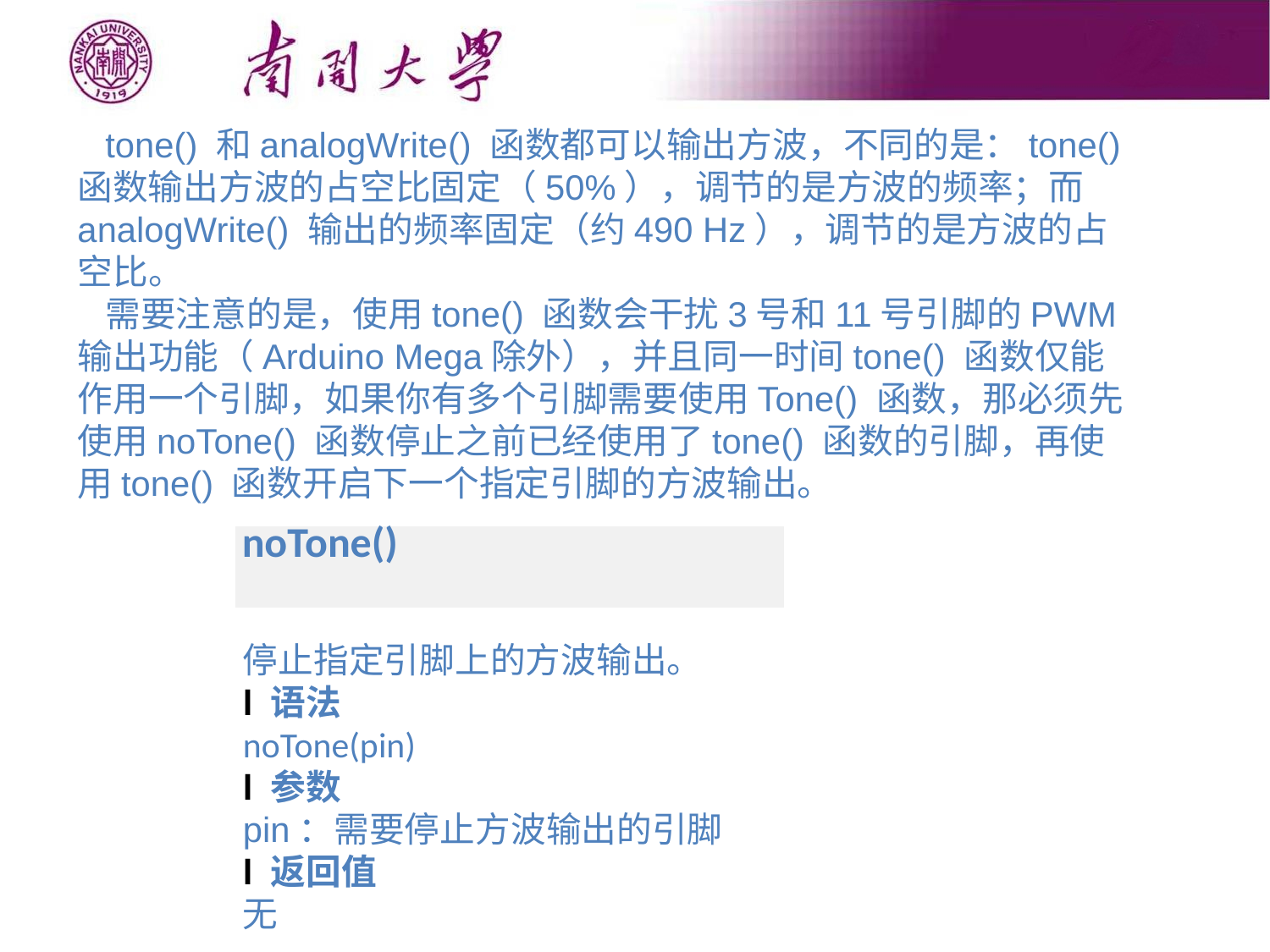

tone() 和analogWrite() 函数都可以输出方波，不同的是：tone() 函数输出方波的占空比固定（50%），调节的是方波的频率；而analogWrite() 输出的频率固定（约490 Hz），调节的是方波的占空比。
需要注意的是，使用tone() 函数会干扰3号和11号引脚的PWM输出功能（Arduino Mega除外），并且同一时间tone() 函数仅能作用一个引脚，如果你有多个引脚需要使用Tone() 函数，那必须先使用noTone() 函数停止之前已经使用了tone() 函数的引脚，再使用tone() 函数开启下一个指定引脚的方波输出。

| noTone() |
| --- |

停止指定引脚上的方波输出。
l 语法
noTone(pin)
l 参数
pin：需要停止方波输出的引脚
l 返回值
无